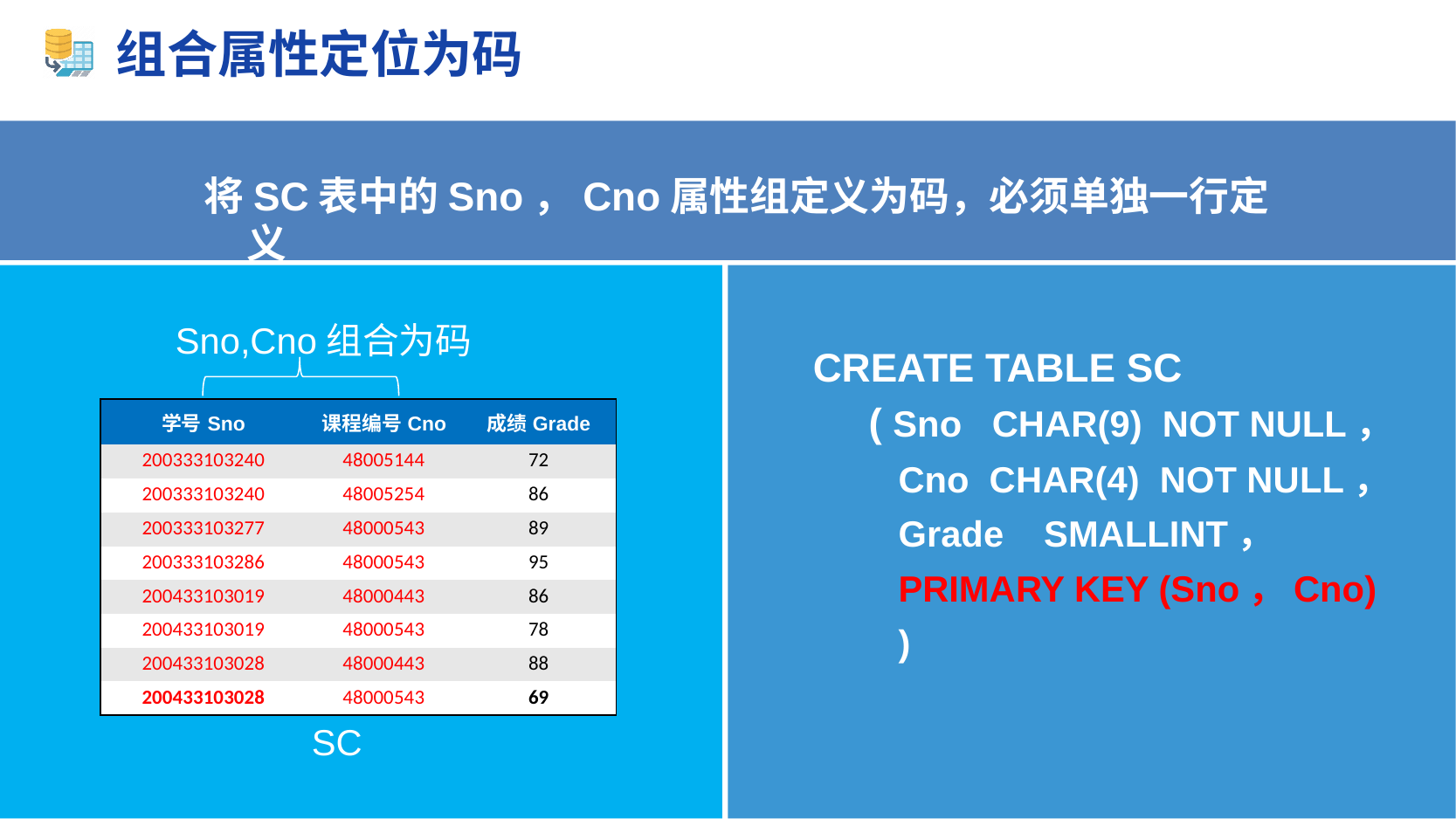

# 组合属性定位为码

将SC表中的Sno，Cno属性组定义为码，必须单独一行定义

Sno,Cno组合为码
CREATE TABLE SC
     ( Sno   CHAR(9)  NOT NULL，
Cno  CHAR(4)  NOT NULL，
Grade    SMALLINT，
PRIMARY KEY (Sno，Cno)
)
| 学号Sno | 课程编号Cno | 成绩Grade |
| --- | --- | --- |
| 200333103240 | 48005144 | 72 |
| 200333103240 | 48005254 | 86 |
| 200333103277 | 48000543 | 89 |
| 200333103286 | 48000543 | 95 |
| 200433103019 | 48000443 | 86 |
| 200433103019 | 48000543 | 78 |
| 200433103028 | 48000443 | 88 |
| 200433103028 | 48000543 | 69 |
SC